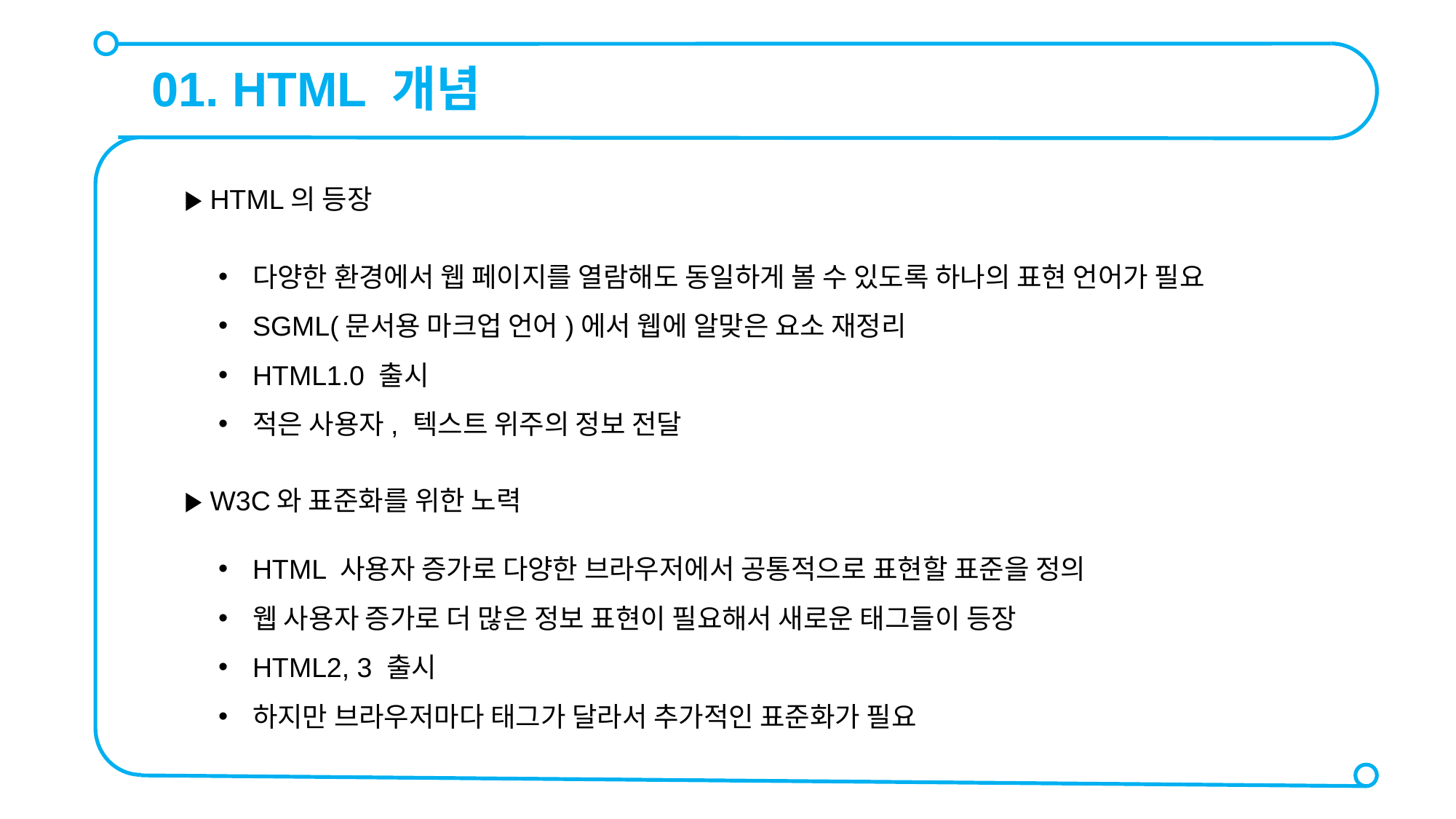

01. HTML 개념
▶ HTML의 등장
다양한 환경에서 웹 페이지를 열람해도 동일하게 볼 수 있도록 하나의 표현 언어가 필요
SGML(문서용 마크업 언어)에서 웹에 알맞은 요소 재정리
HTML1.0 출시
적은 사용자, 텍스트 위주의 정보 전달
▶ W3C와 표준화를 위한 노력
HTML 사용자 증가로 다양한 브라우저에서 공통적으로 표현할 표준을 정의
웹 사용자 증가로 더 많은 정보 표현이 필요해서 새로운 태그들이 등장
HTML2, 3 출시
하지만 브라우저마다 태그가 달라서 추가적인 표준화가 필요